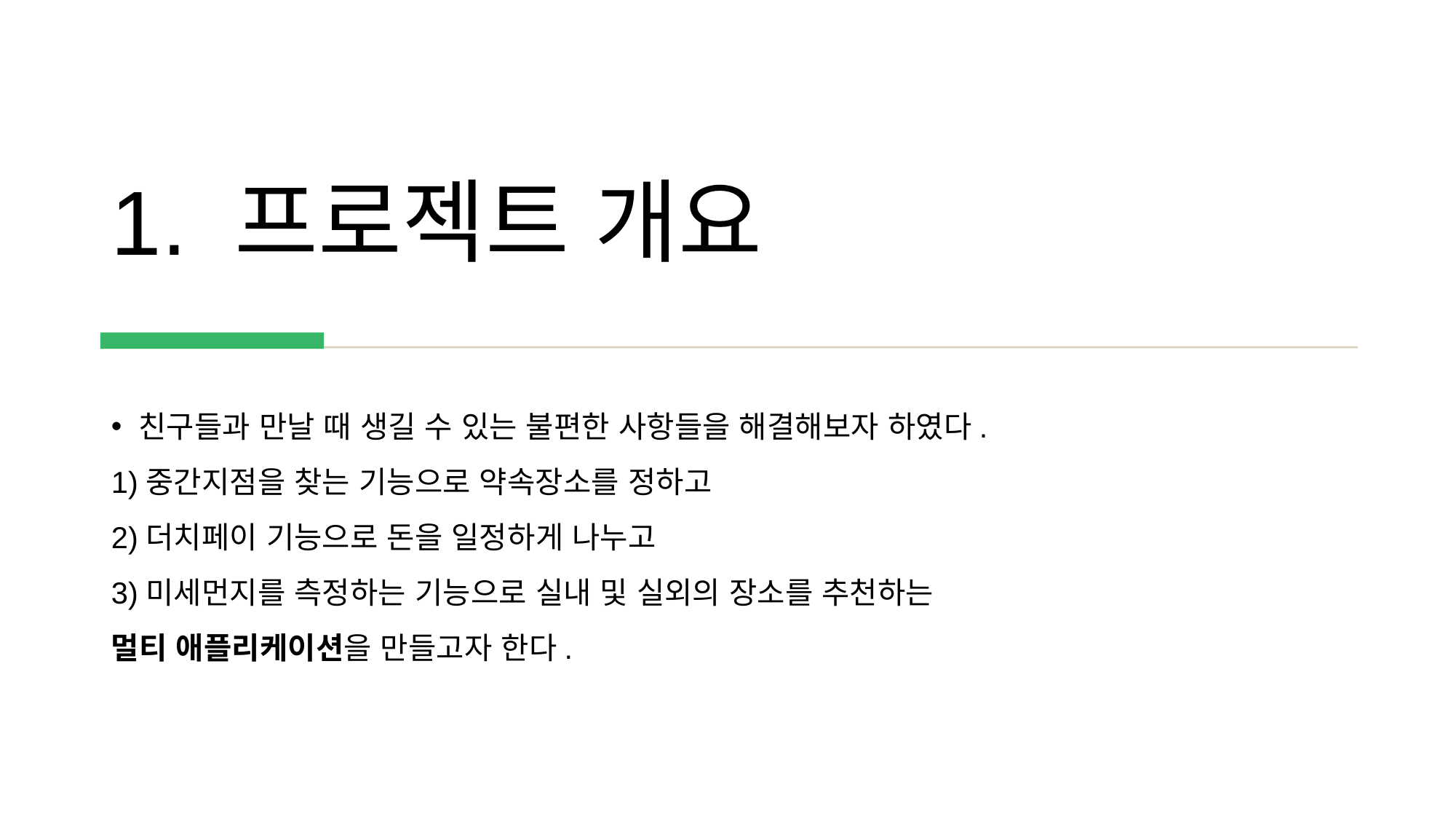

# 1. 프로젝트 개요

친구들과 만날 때 생길 수 있는 불편한 사항들을 해결해보자 하였다.
1)중간지점을 찾는 기능으로 약속장소를 정하고
2)더치페이 기능으로 돈을 일정하게 나누고
3)미세먼지를 측정하는 기능으로 실내 및 실외의 장소를 추천하는
멀티 애플리케이션을 만들고자 한다.